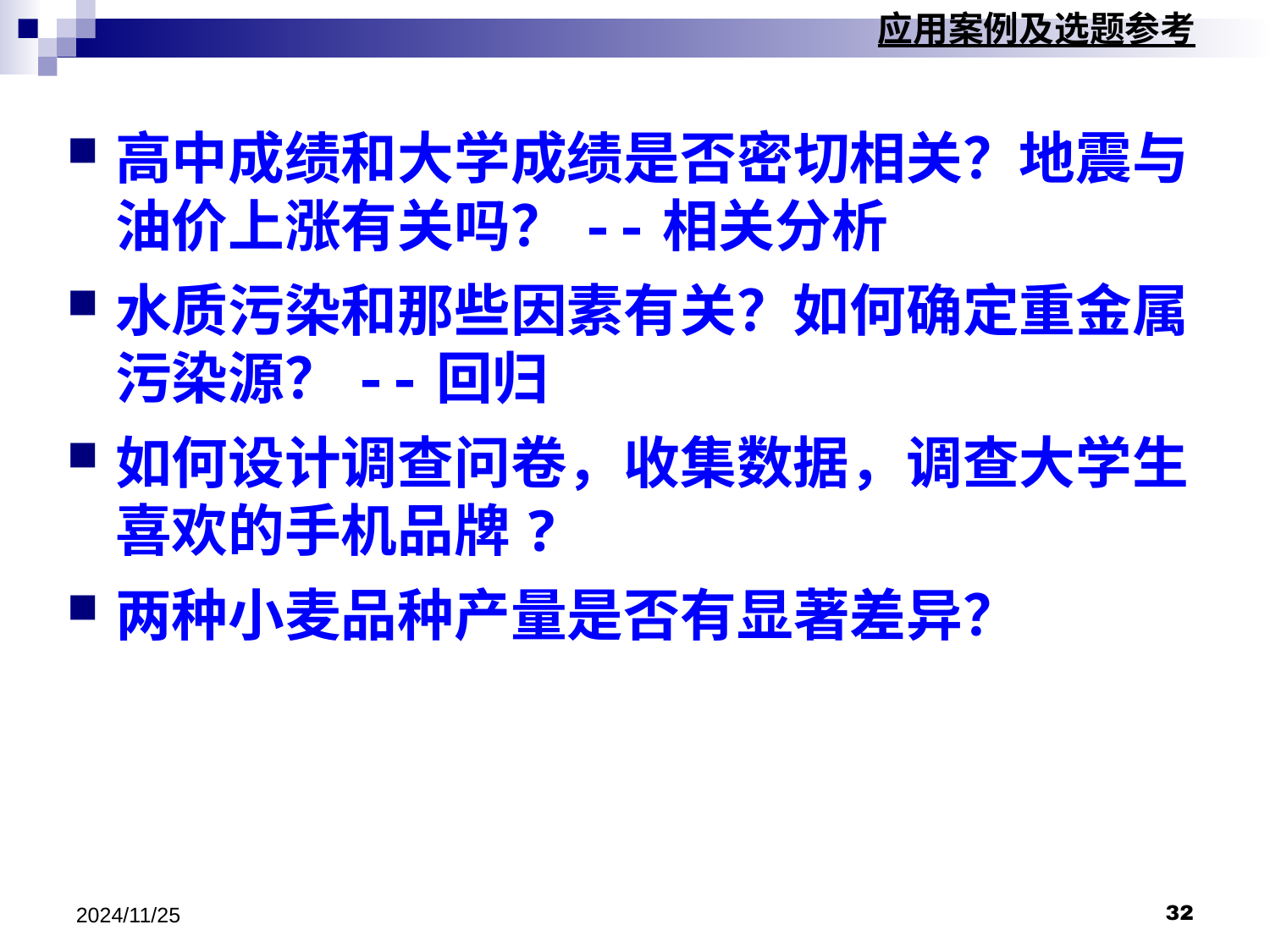

应用案例及选题参考
高中成绩和大学成绩是否密切相关？地震与油价上涨有关吗？--相关分析
水质污染和那些因素有关？如何确定重金属污染源？--回归
如何设计调查问卷，收集数据，调查大学生喜欢的手机品牌?
两种小麦品种产量是否有显著差异？
2024/11/25
32